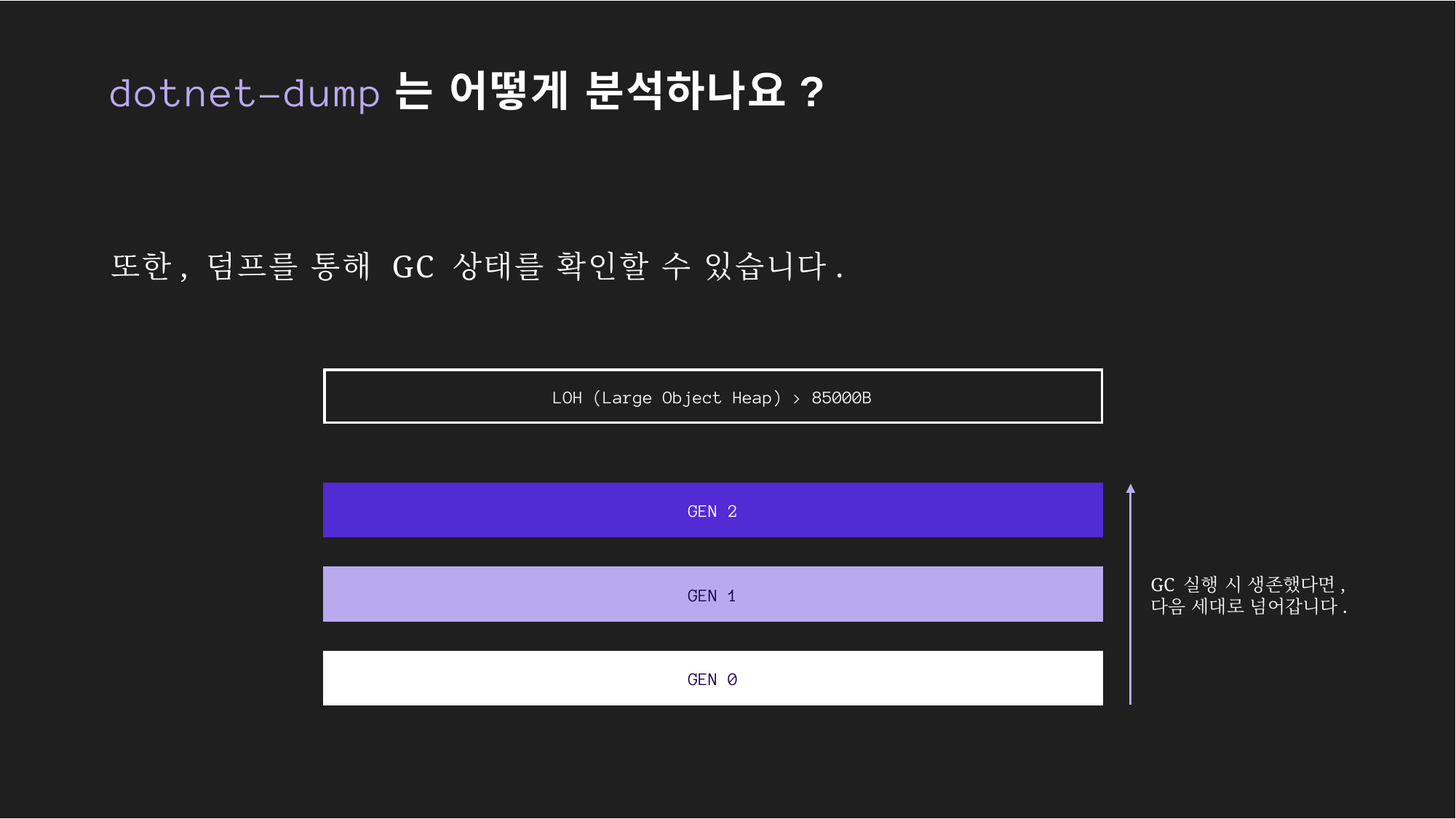

# dotnet-dump는 어떻게 분석하나요?
또한, 덤프를 통해 GC 상태를 확인할 수 있습니다.
LOH (Large Object Heap) > 85000B
GEN 2
GEN 1
GC 실행 시 생존했다면,
다음 세대로 넘어갑니다.
GEN 0